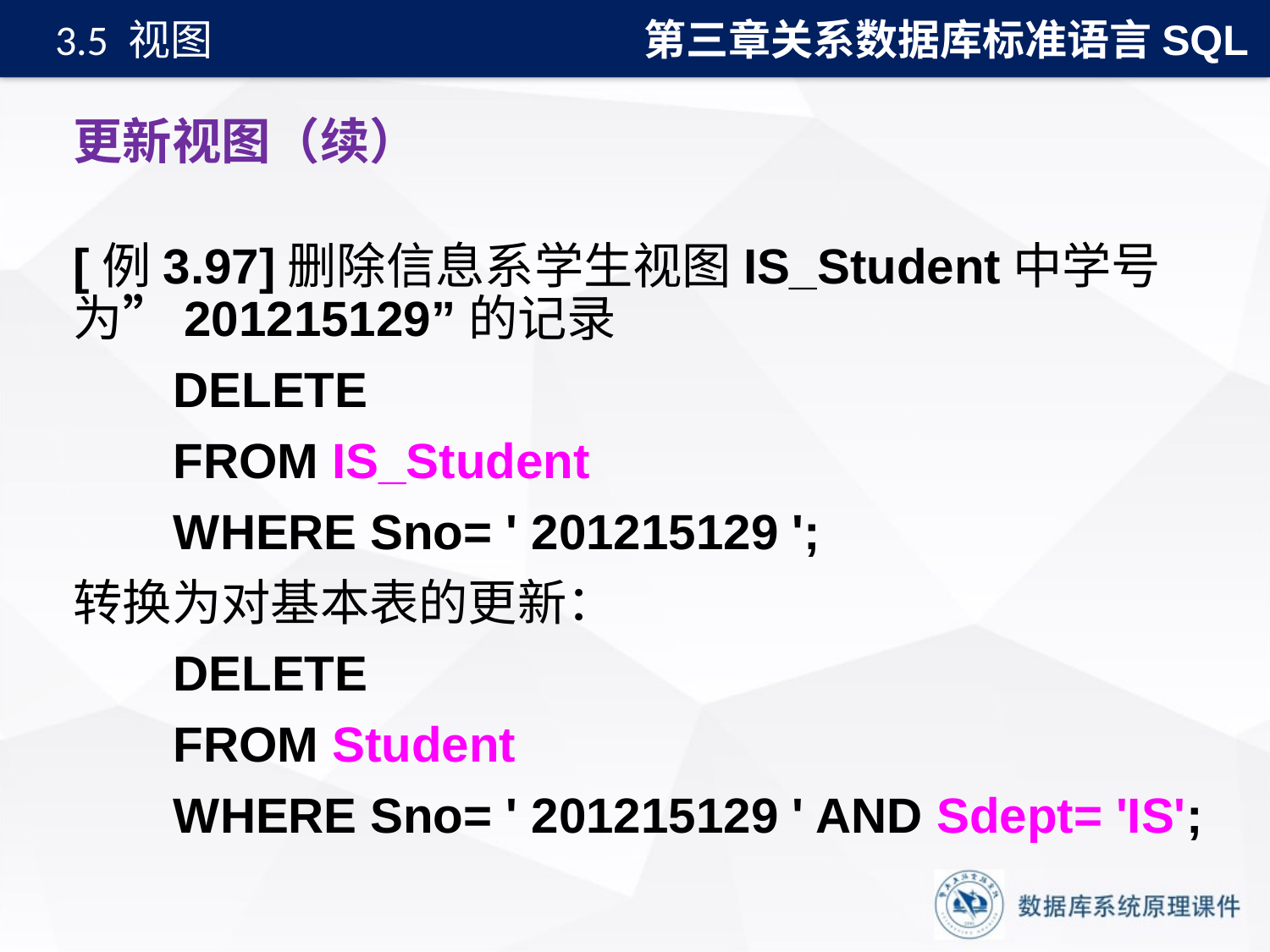

第三章关系数据库标准语言SQL
3.5 视图
# 更新视图（续）
[例3.97]删除信息系学生视图IS_Student中学号为”201215129”的记录
DELETE
FROM IS_Student
WHERE Sno= ' 201215129 ';
转换为对基本表的更新：
DELETE
FROM Student
WHERE Sno= ' 201215129 ' AND Sdept= 'IS';